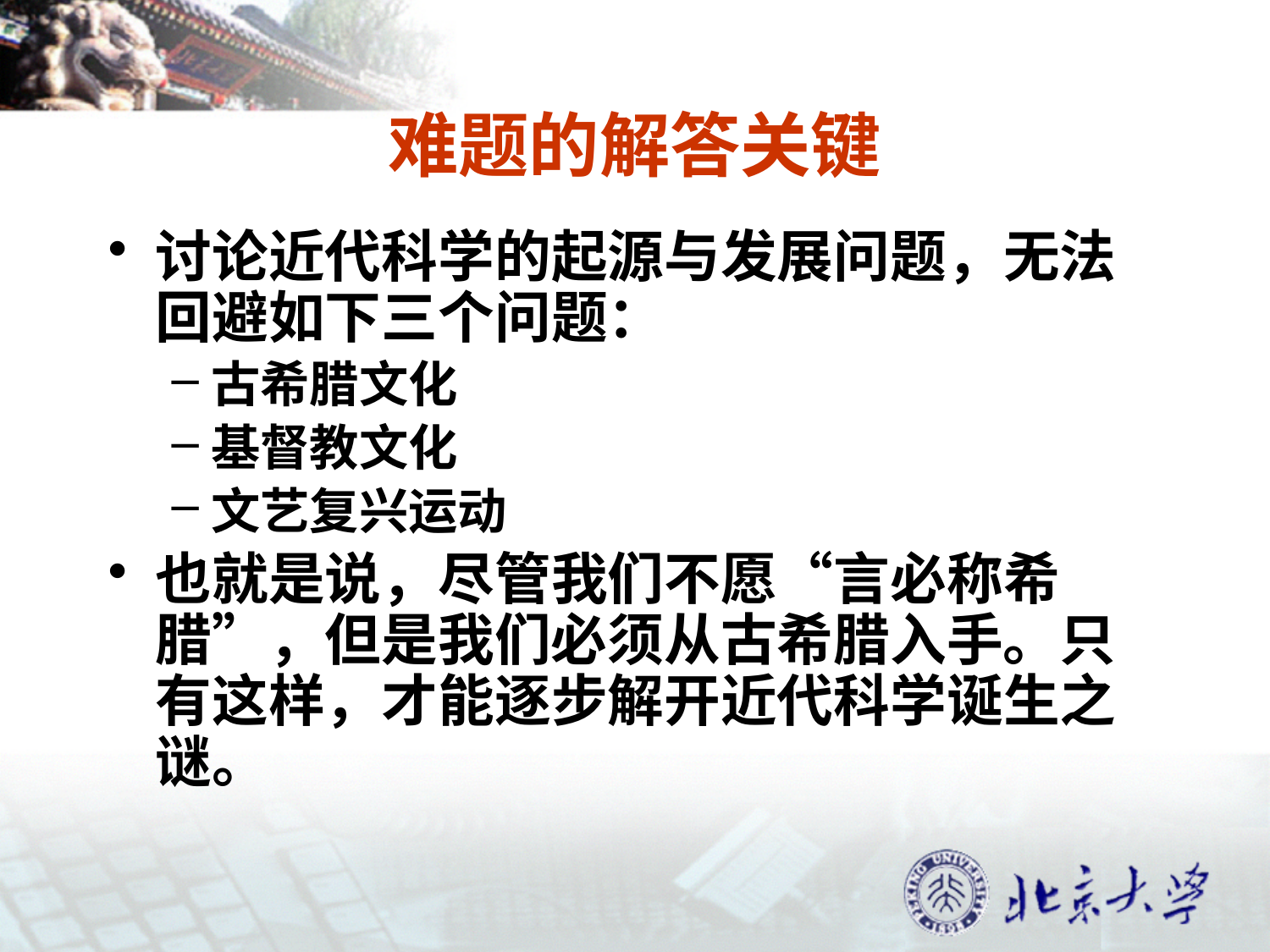

# 难题的解答关键
讨论近代科学的起源与发展问题，无法回避如下三个问题：
古希腊文化
基督教文化
文艺复兴运动
也就是说，尽管我们不愿“言必称希腊”，但是我们必须从古希腊入手。只有这样，才能逐步解开近代科学诞生之谜。